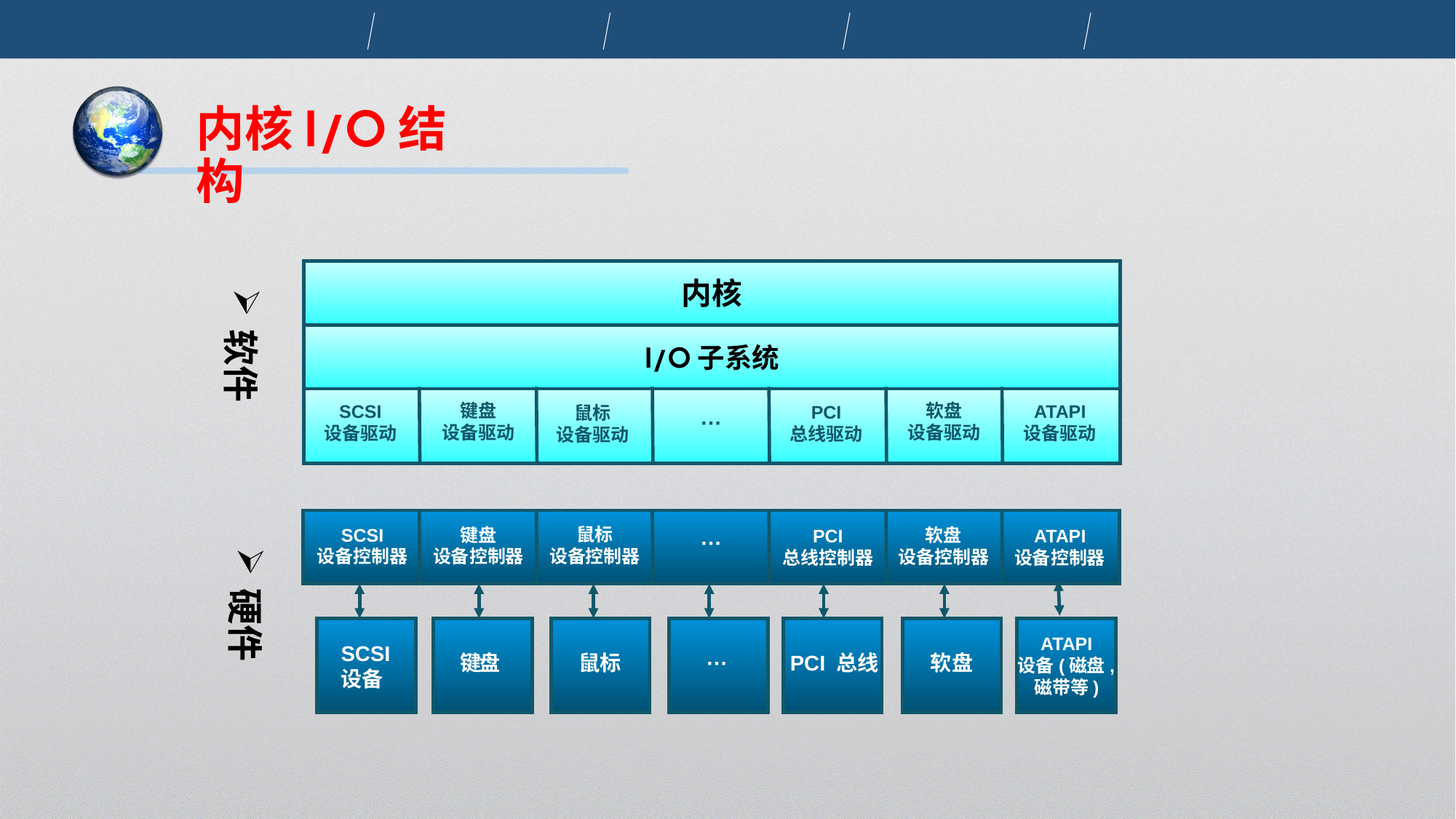

内核I/O结构
内核
软件
I/O子系统

键盘
设备驱动
软盘
设备驱动
SCSI
设备驱动
ATAPI
设备驱动
PCI
总线驱动
鼠标
设备驱动
···

鼠标
设备控制器
SCSI
设备控制器
键盘
设备控制器
软盘
设备控制器
ATAPI
设备控制器
PCI
总线控制器
···
硬件

ATAPI
设备(磁盘,
磁带等)
SCSI
设备
鼠标
···
PCI 总线
软盘
键盘